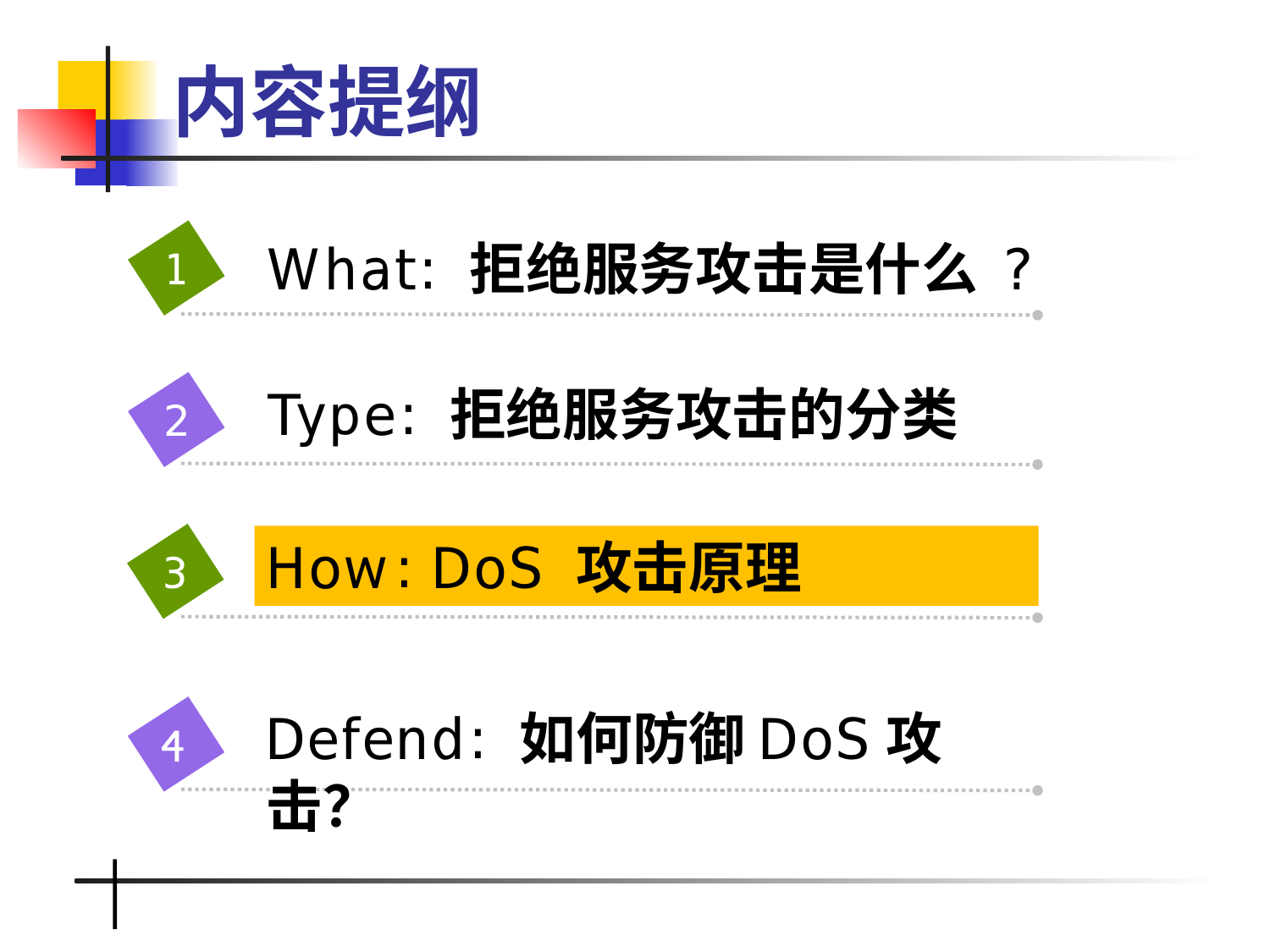

# 内容提纲

What: 拒绝服务攻击是什么 ?

1

Type: 拒绝服务攻击的分类

2

How: DoS 攻击原理

3

Defend: 如何防御DoS攻击？

4